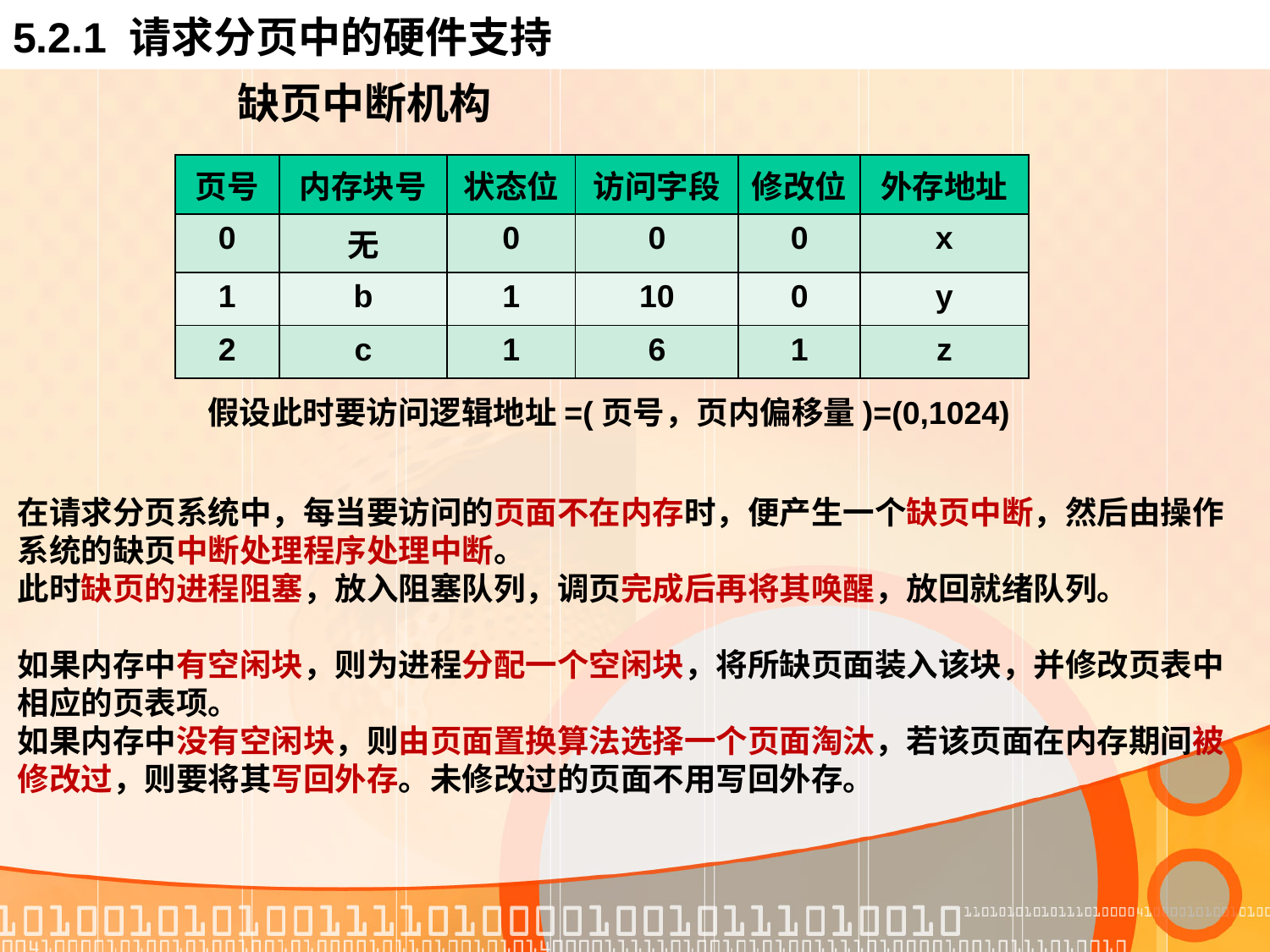

# 5.2.1 请求分页中的硬件支持
                   缺页中断机构

| 页号 | 内存块号 | 状态位 | 访问字段 | 修改位 | 外存地址 |
| --- | --- | --- | --- | --- | --- |
| 0 | 无 | 0 | 0 | 0 | x |
| 1 | b | 1 | 10 | 0 | y |
| 2 | c | 1 | 6 | 1 | z |
假设此时要访问逻辑地址=(页号，页内偏移量)=(0,1024)
在请求分页系统中，每当要访问的页面不在内存时，便产生一个缺页中断，然后由操作系统的缺页中断处理程序处理中断。
此时缺页的进程阻塞，放入阻塞队列，调页完成后再将其唤醒，放回就绪队列。

如果内存中有空闲块，则为进程分配一个空闲块，将所缺页面装入该块，并修改页表中相应的页表项。
如果内存中没有空闲块，则由页面置换算法选择一个页面淘汰，若该页面在内存期间被修改过，则要将其写回外存。未修改过的页面不用写回外存。